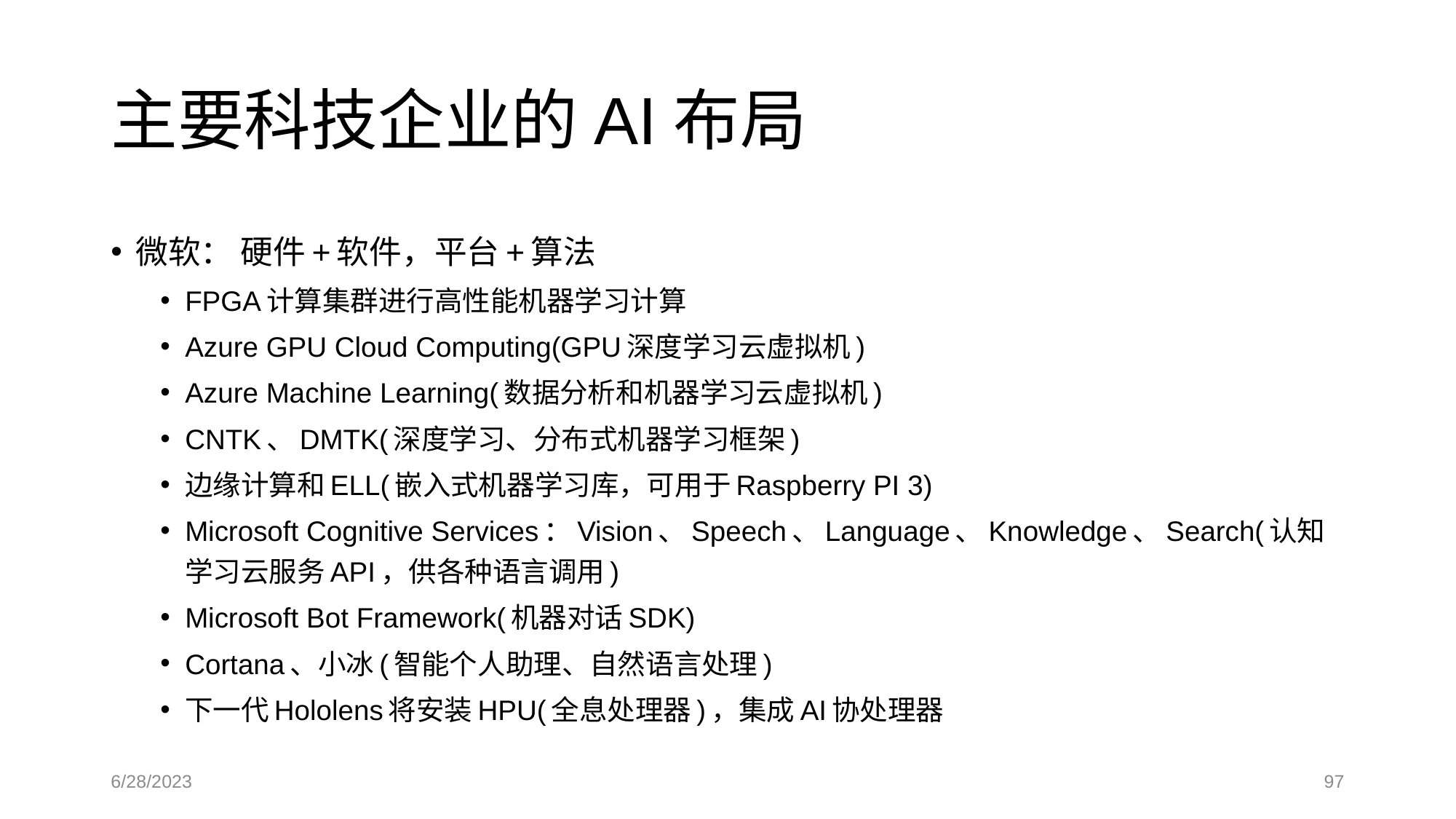

# 主要科技企业的AI布局
微软： 硬件+软件，平台+算法
FPGA计算集群进行高性能机器学习计算
Azure GPU Cloud Computing(GPU深度学习云虚拟机)
Azure Machine Learning(数据分析和机器学习云虚拟机)
CNTK、DMTK(深度学习、分布式机器学习框架)
边缘计算和ELL(嵌入式机器学习库，可用于Raspberry PI 3)
Microsoft Cognitive Services：Vision、Speech、Language、Knowledge、Search(认知学习云服务API，供各种语言调用)
Microsoft Bot Framework(机器对话SDK)
Cortana、小冰(智能个人助理、自然语言处理)
下一代Hololens将安装HPU(全息处理器)，集成AI协处理器
6/28/2023
97